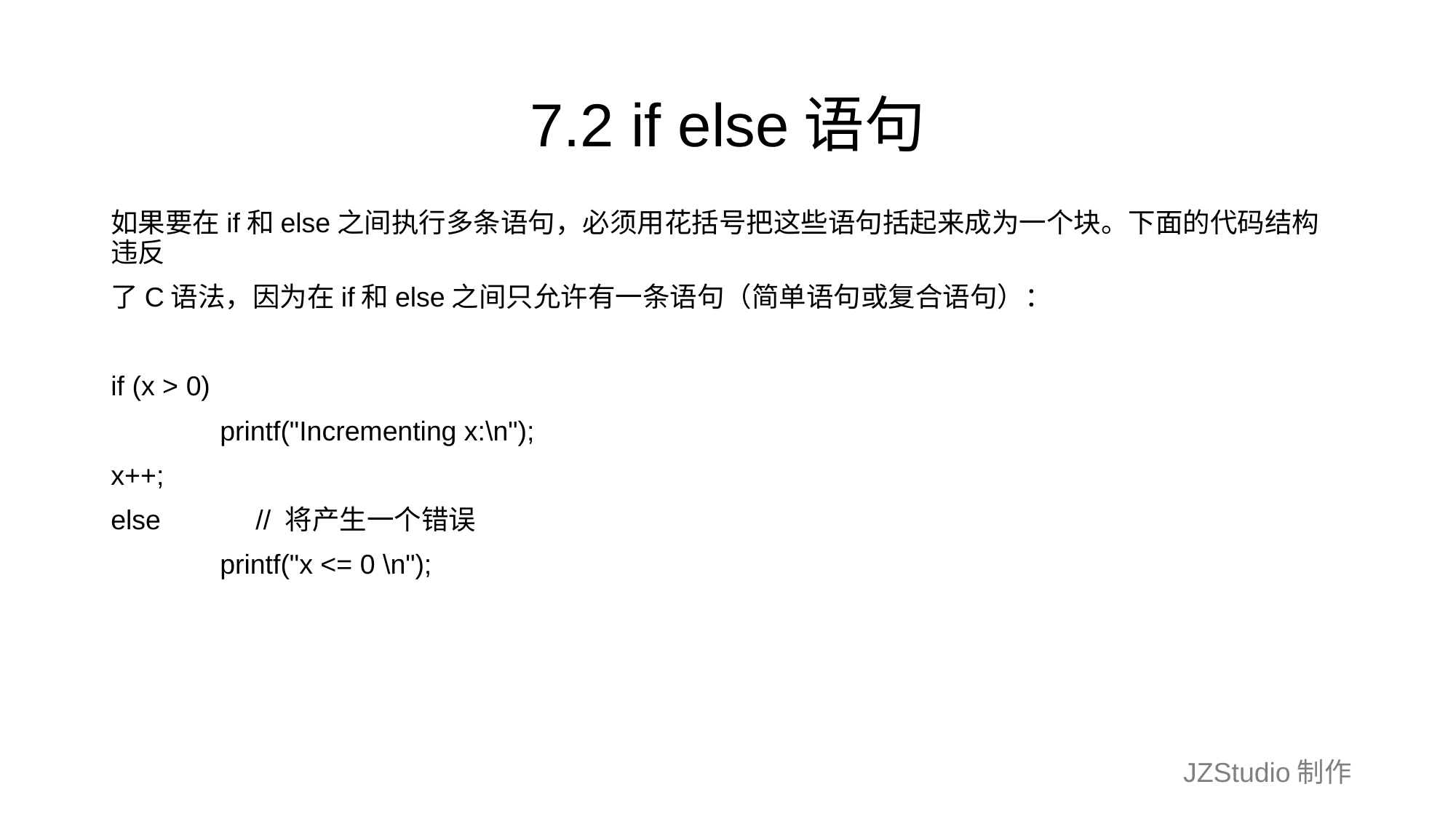

# 7.2 if else语句
如果要在if和else之间执行多条语句，必须用花括号把这些语句括起来成为一个块。下面的代码结构违反
了C语法，因为在if和else之间只允许有一条语句（简单语句或复合语句）：

if (x > 0)
	printf("Incrementing x:\n");
x++;
else　　　// 将产生一个错误
	printf("x <= 0 \n");